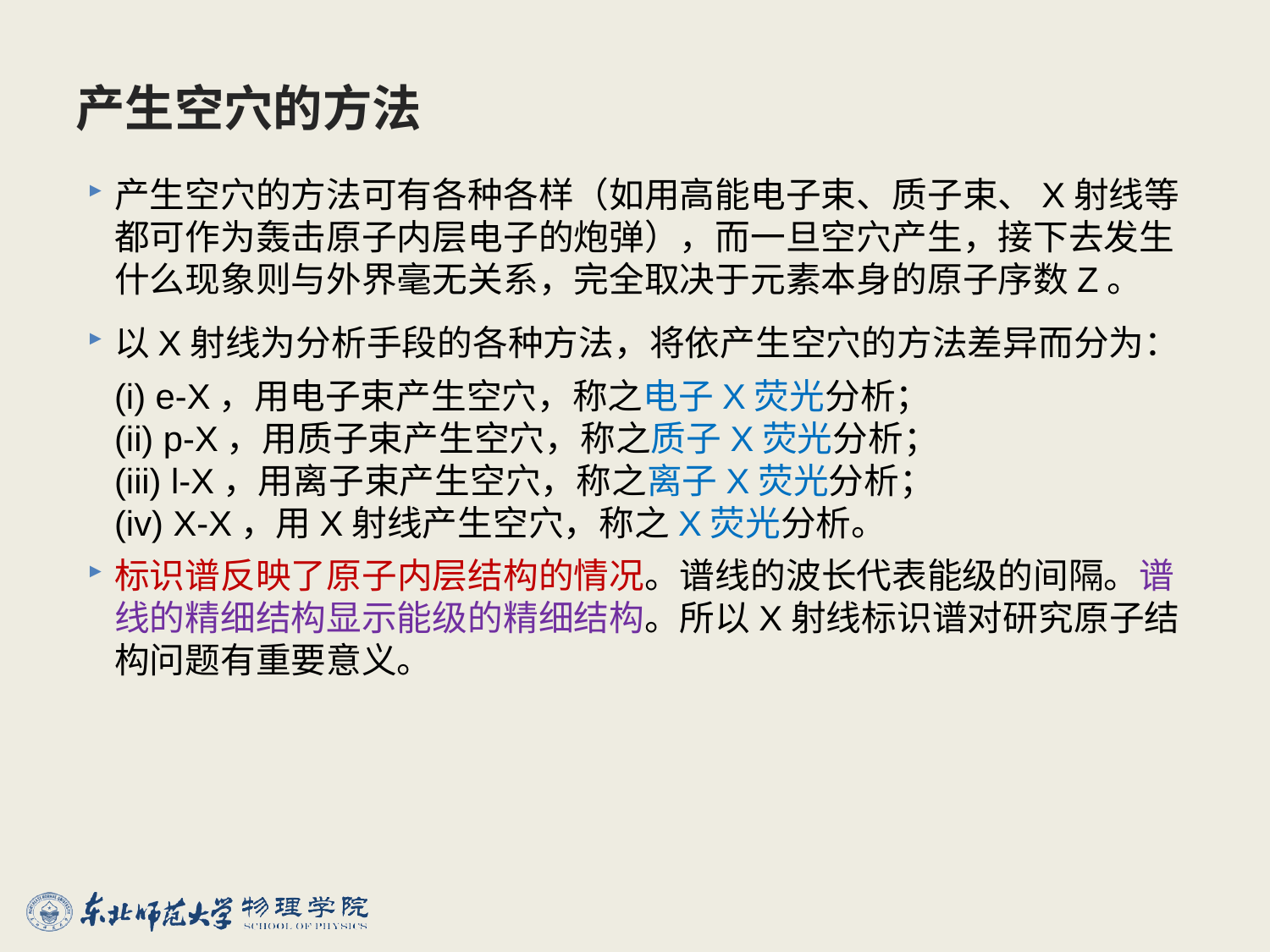

# 产生空穴的方法
产生空穴的方法可有各种各样（如用高能电子束、质子束、X射线等都可作为轰击原子内层电子的炮弹），而一旦空穴产生，接下去发生什么现象则与外界毫无关系，完全取决于元素本身的原子序数Z。
以X射线为分析手段的各种方法，将依产生空穴的方法差异而分为：
(i) e-X，用电子束产生空穴，称之电子X荧光分析；
(ii) p-X，用质子束产生空穴，称之质子X荧光分析；
(iii) l-X，用离子束产生空穴，称之离子X荧光分析；
(iv) X-X，用X射线产生空穴，称之X荧光分析。
标识谱反映了原子内层结构的情况。谱线的波长代表能级的间隔。谱线的精细结构显示能级的精细结构。所以X射线标识谱对研究原子结构问题有重要意义。